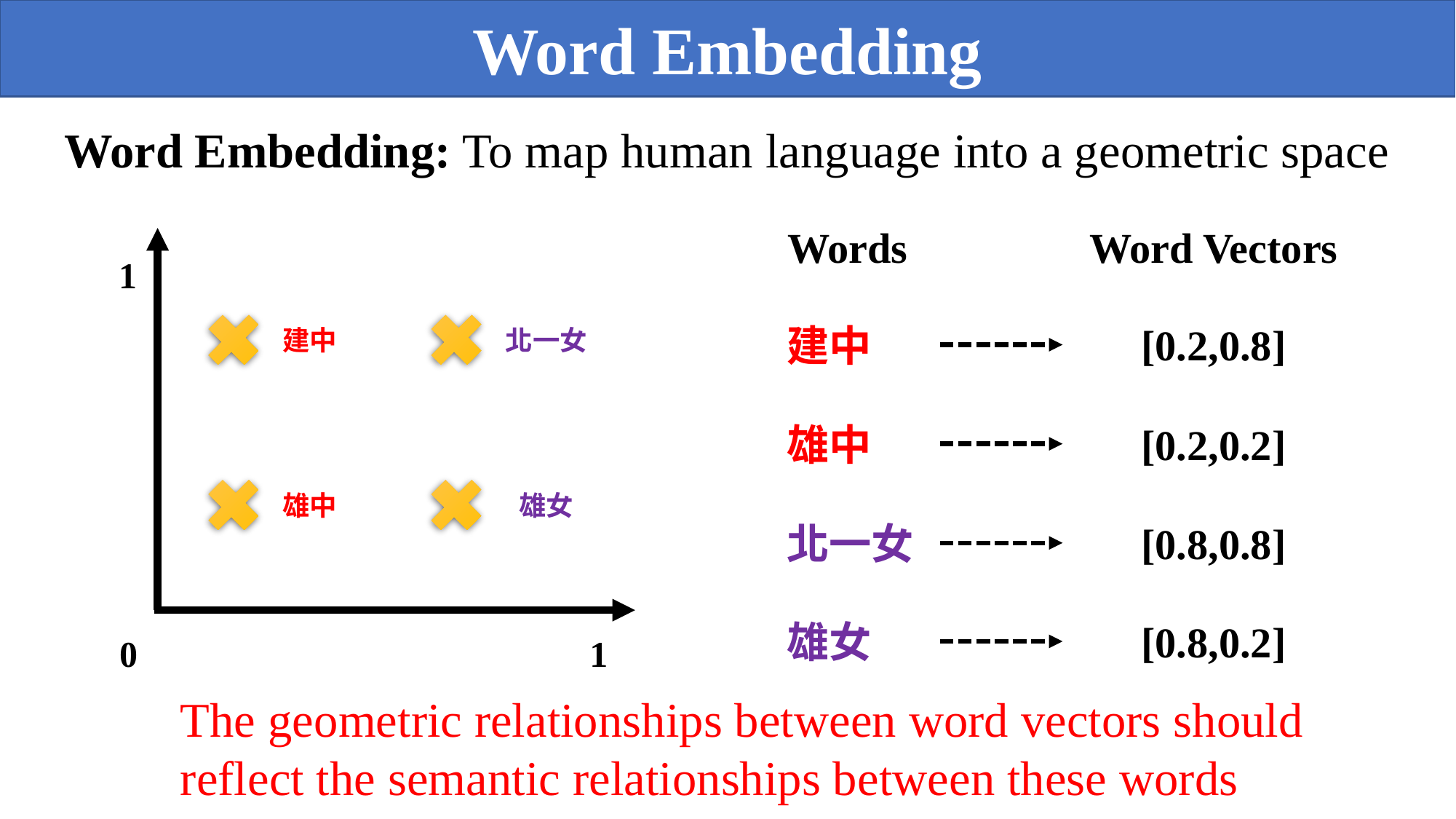

Word Embedding
Word Embedding: To map human language into a geometric space
Words
Word Vectors
1
[0.2,0.8]
建中

建中
北一女
雄中
[0.2,0.2]

雄中
雄女
北一女
[0.8,0.8]
雄女
[0.8,0.2]
0
1
The geometric relationships between word vectors should reflect the semantic relationships between these words